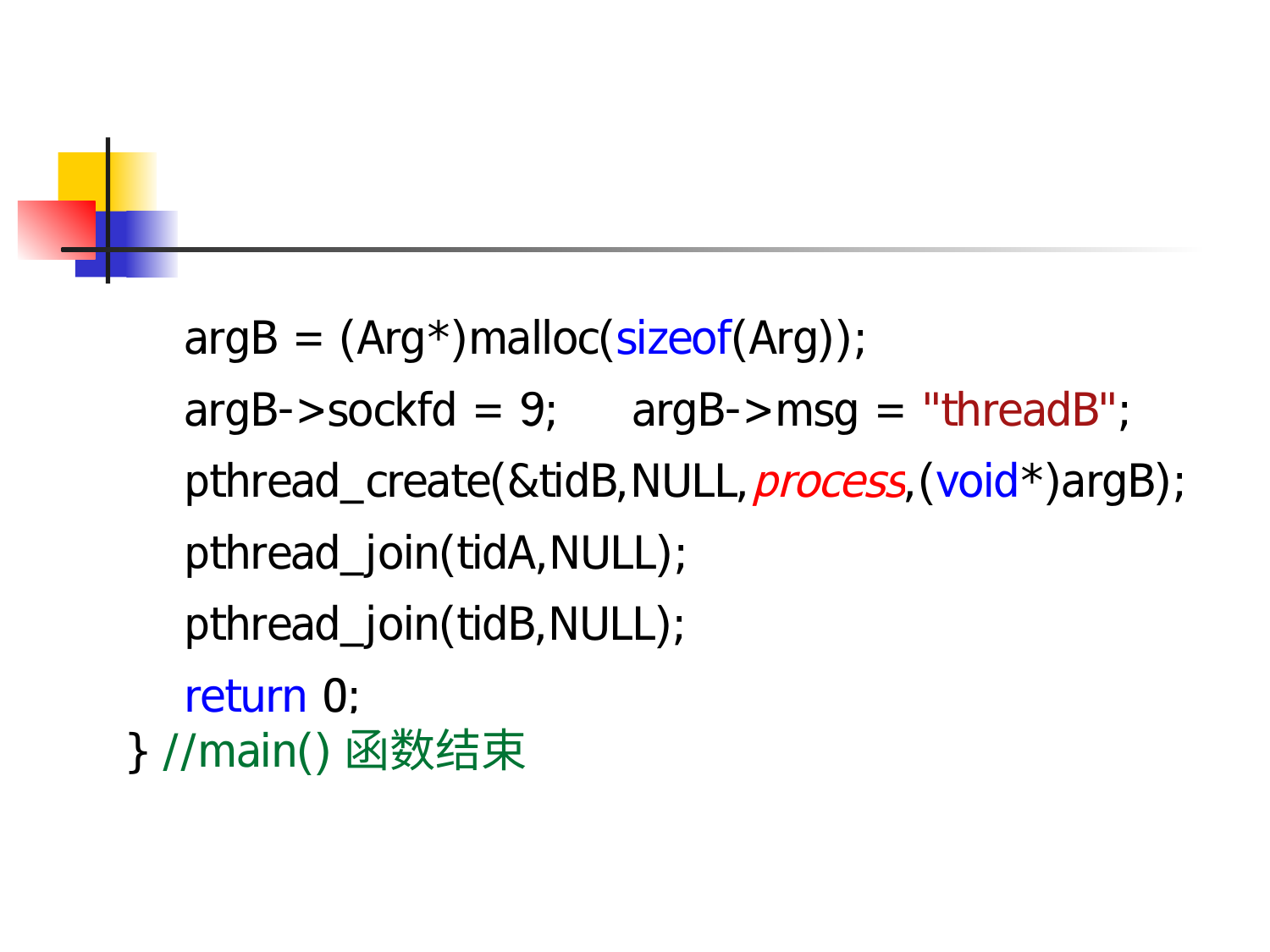

argB = (Arg*)malloc(sizeof(Arg));
    argB->sockfd = 9;     argB->msg = "threadB";
    pthread_create(&tidB,NULL,process,(void*)argB);
    pthread_join(tidA,NULL);
    pthread_join(tidB,NULL);
    return 0;
} //main()函数结束